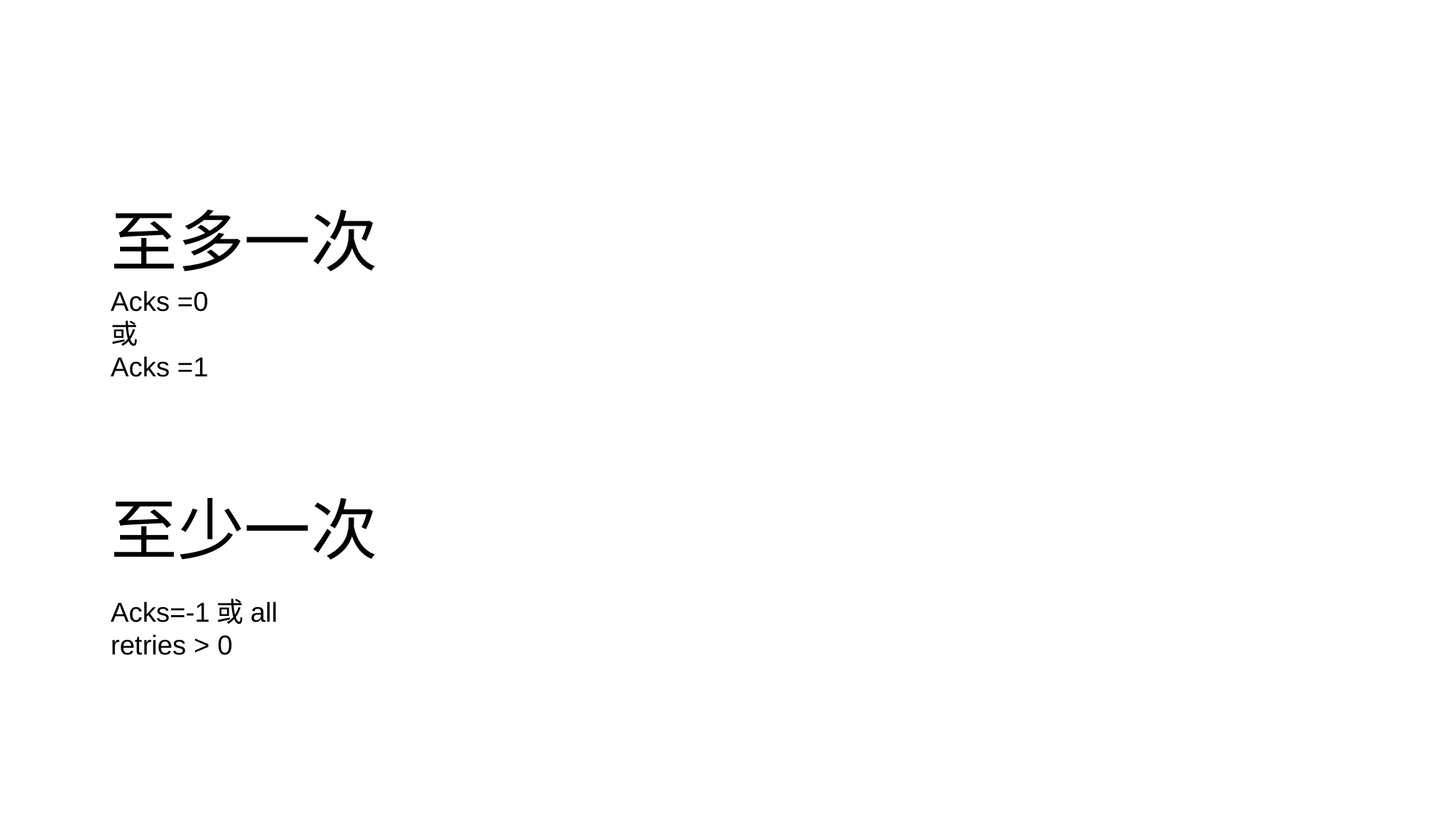

# 至多一次 至少一次
Acks =0
或
Acks =1

Acks=-1或all
retries > 0